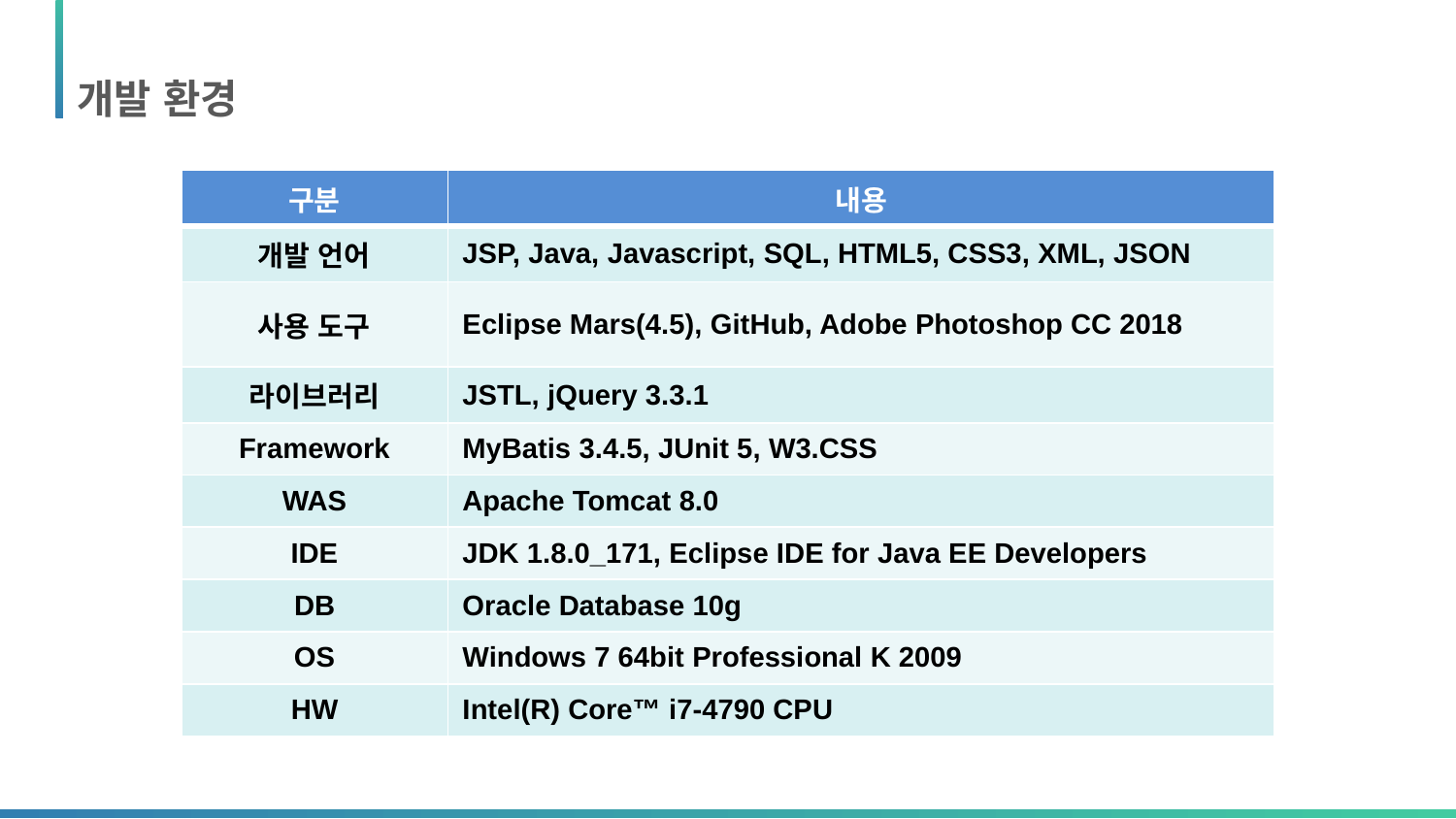

개발 환경

| 구분 | 내용 |
| --- | --- |
| 개발 언어 | JSP, Java, Javascript, SQL, HTML5, CSS3, XML, JSON |
| 사용 도구 | Eclipse Mars(4.5), GitHub, Adobe Photoshop CC 2018 |
| 라이브러리 | JSTL, jQuery 3.3.1 |
| Framework | MyBatis 3.4.5, JUnit 5, W3.CSS |
| WAS | Apache Tomcat 8.0 |
| IDE | JDK 1.8.0\_171, Eclipse IDE for Java EE Developers |
| DB | Oracle Database 10g |
| OS | Windows 7 64bit Professional K 2009 |
| HW | Intel(R) Core™ i7-4790 CPU |